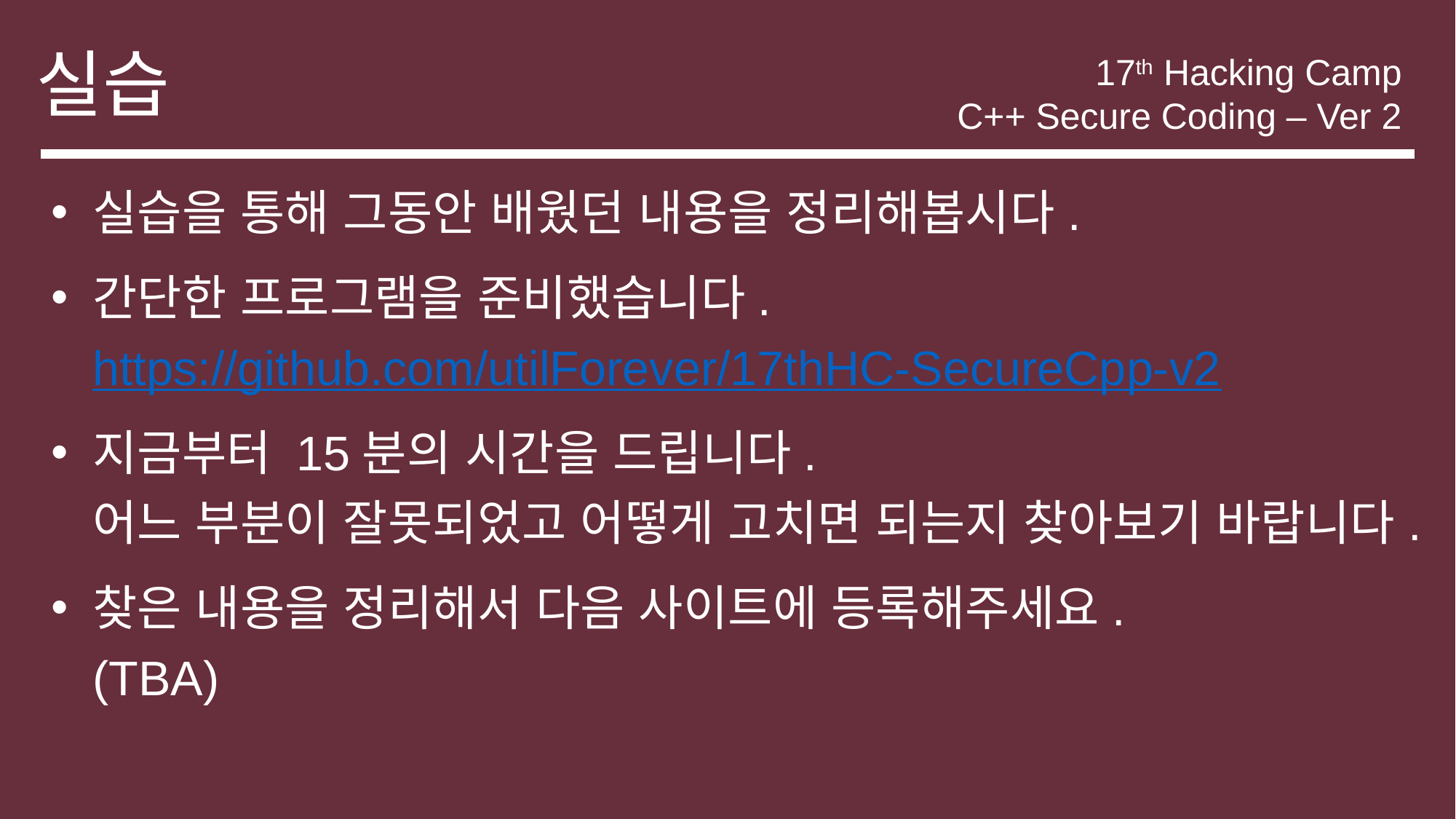

실습
17th Hacking Camp
C++ Secure Coding – Ver 2
실습을 통해 그동안 배웠던 내용을 정리해봅시다.
간단한 프로그램을 준비했습니다.
https://github.com/utilForever/17thHC-SecureCpp-v2
지금부터 15분의 시간을 드립니다.
어느 부분이 잘못되었고 어떻게 고치면 되는지 찾아보기 바랍니다.
찾은 내용을 정리해서 다음 사이트에 등록해주세요.
(TBA)